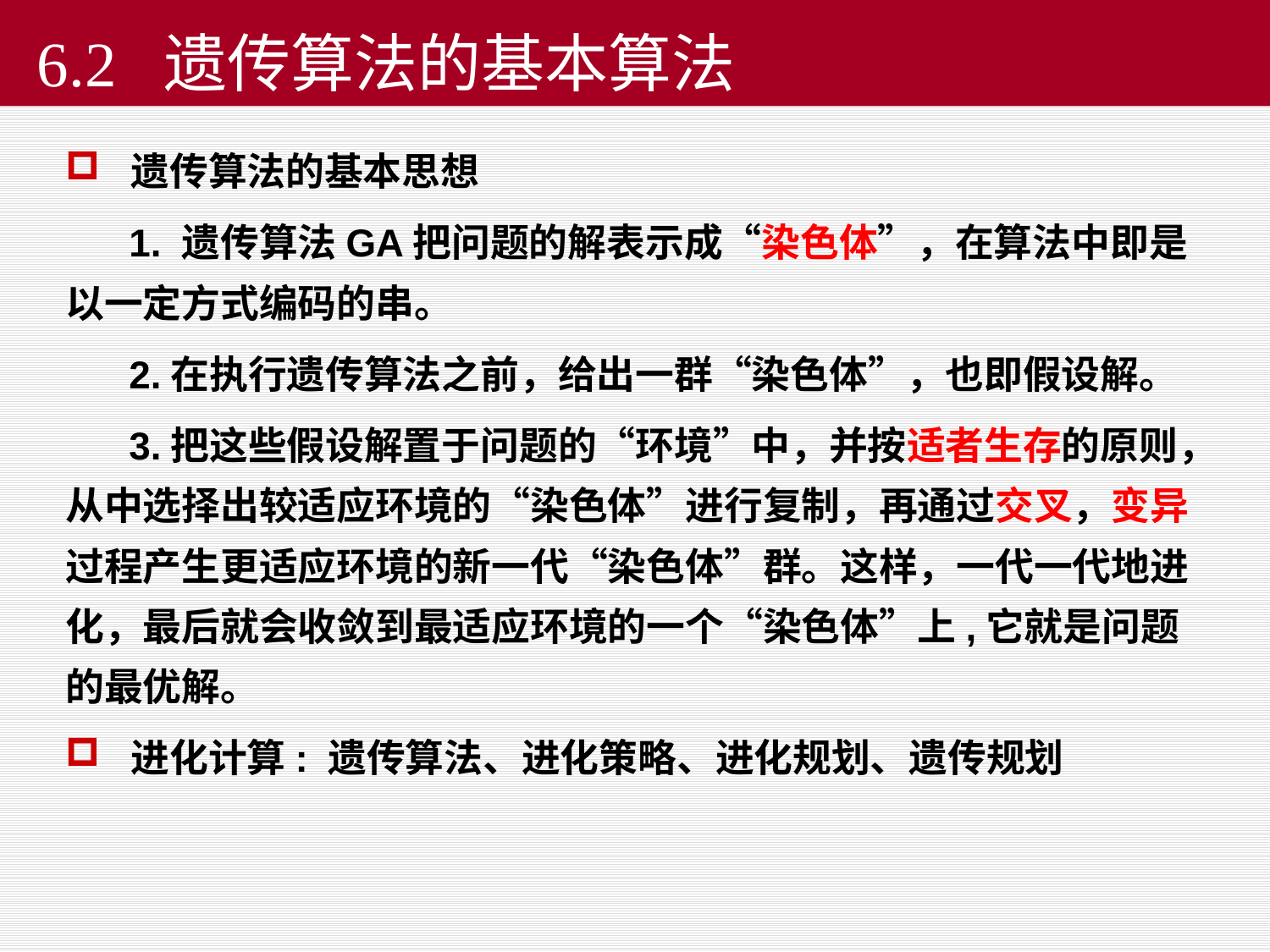

# 6.2  遗传算法的基本算法
遗传算法的基本思想
1. 遗传算法GA把问题的解表示成“染色体”，在算法中即是以一定方式编码的串。
2.在执行遗传算法之前，给出一群“染色体”，也即假设解。
3.把这些假设解置于问题的“环境”中，并按适者生存的原则，从中选择出较适应环境的“染色体”进行复制，再通过交叉，变异过程产生更适应环境的新一代“染色体”群。这样，一代一代地进化，最后就会收敛到最适应环境的一个“染色体”上,它就是问题的最优解。
进化计算: 遗传算法、进化策略、进化规划、遗传规划
27